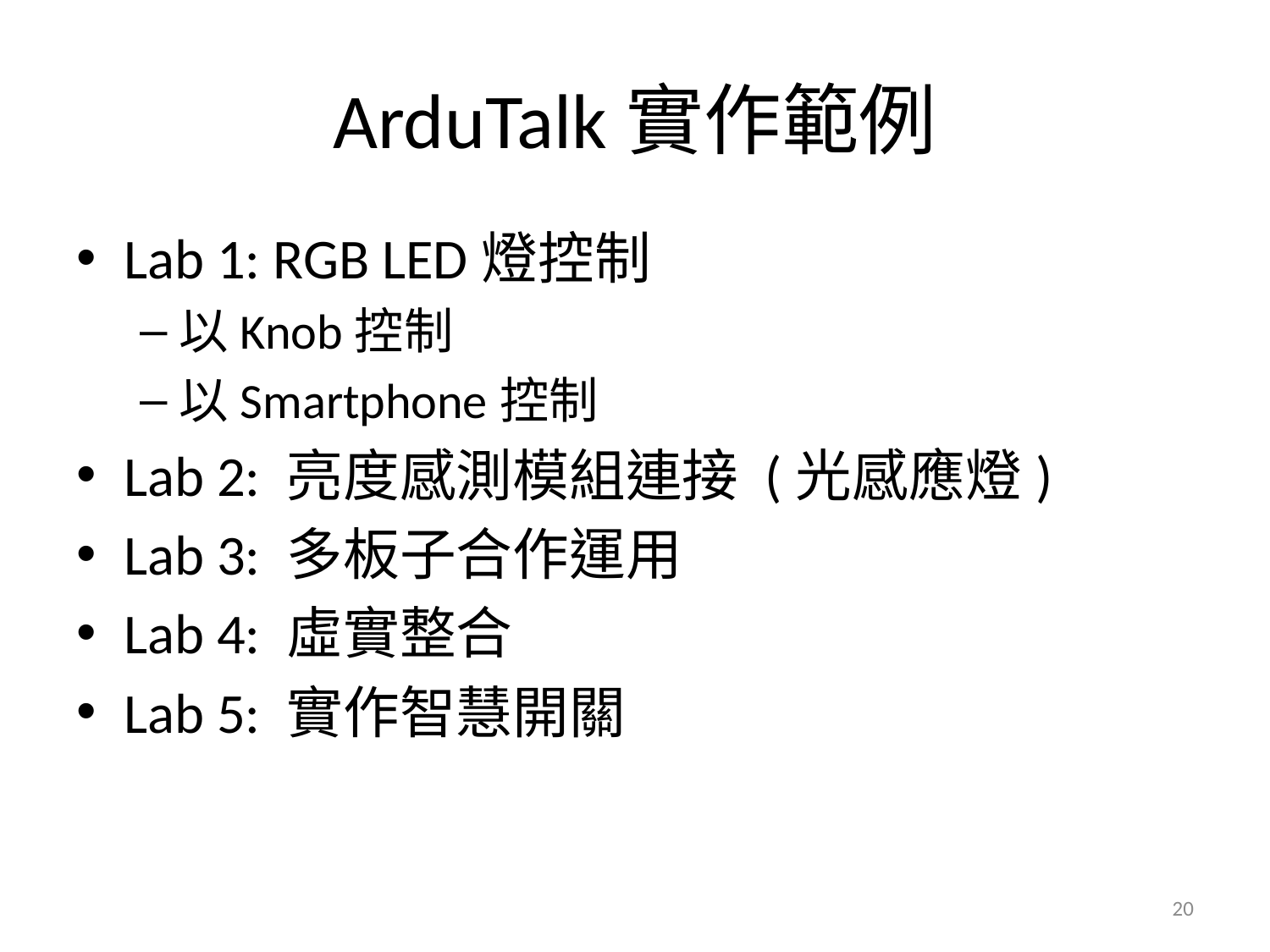

# ArduTalk實作範例
Lab 1: RGB LED燈控制
以Knob控制
以Smartphone控制
Lab 2: 亮度感測模組連接 (光感應燈)
Lab 3: 多板子合作運用
Lab 4: 虛實整合
Lab 5: 實作智慧開關

20